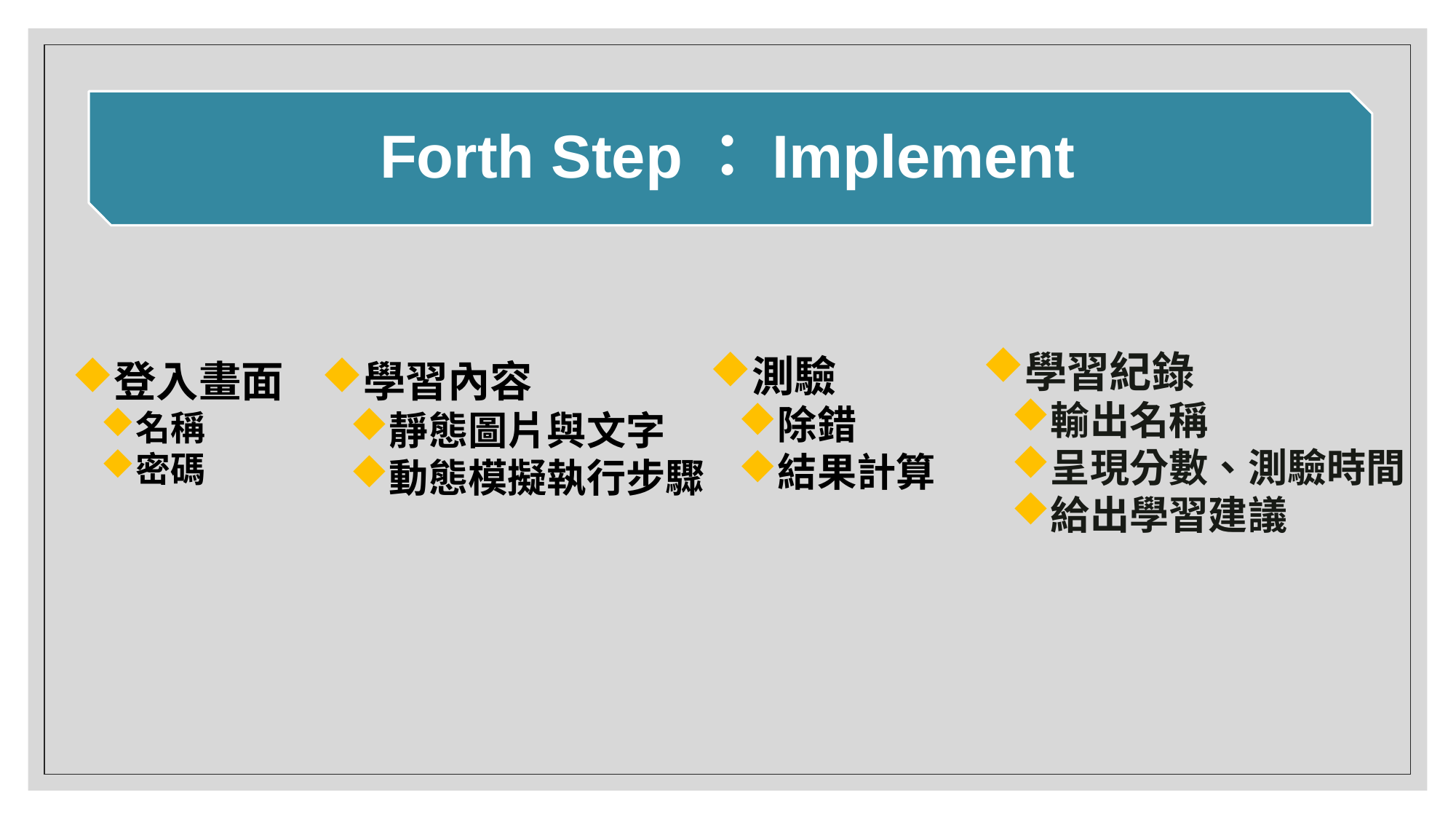

# Forth Step：Implement

學習紀錄
輸出名稱
呈現分數、測驗時間
給出學習建議

測驗
除錯
結果計算

登入畫面
名稱
密碼

學習內容
靜態圖片與文字
動態模擬執行步驟